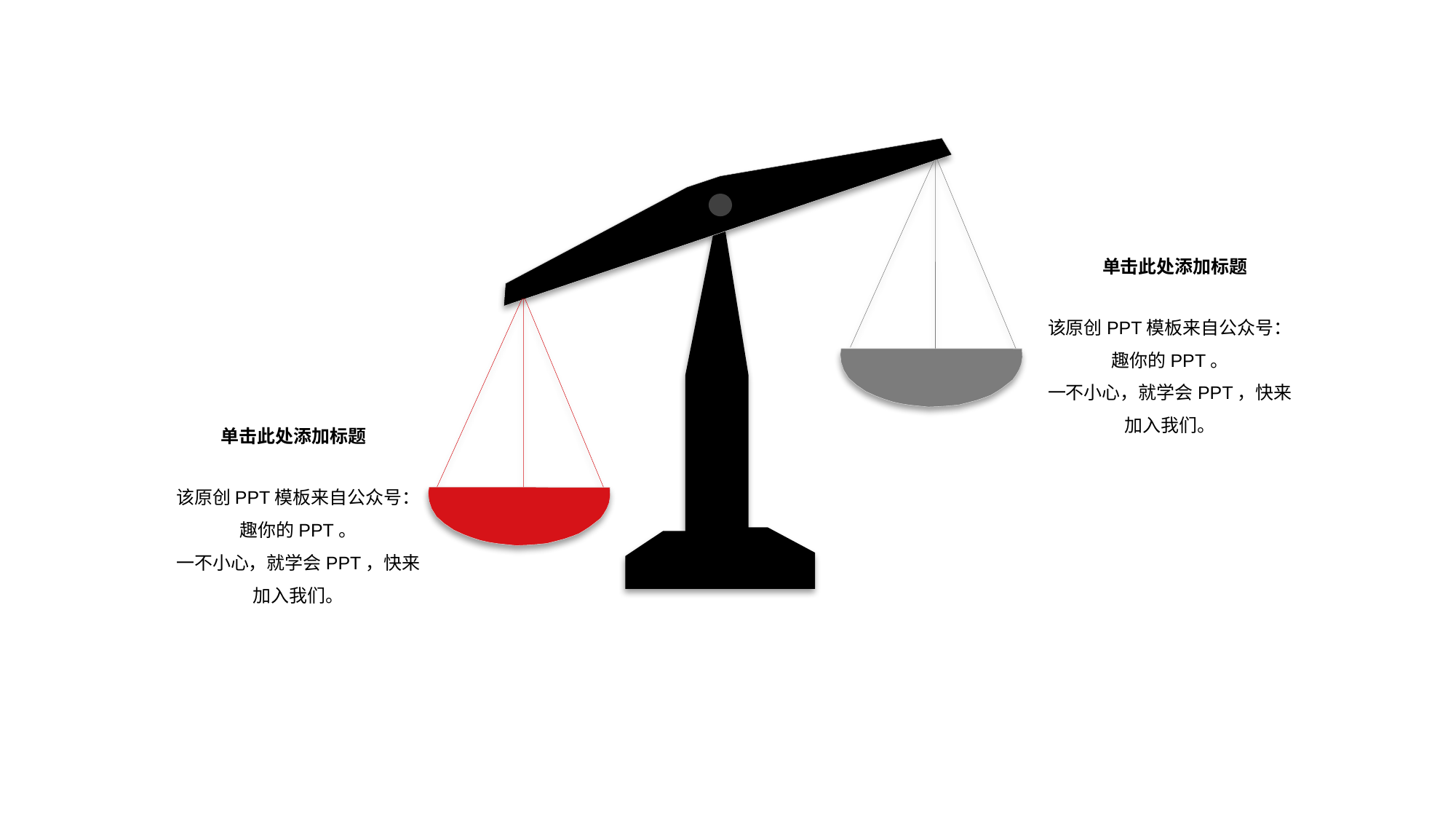

单击此处添加标题
该原创PPT模板来自公众号：趣你的PPT。
一不小心，就学会PPT，快来加入我们。
单击此处添加标题
该原创PPT模板来自公众号：趣你的PPT。
一不小心，就学会PPT，快来加入我们。